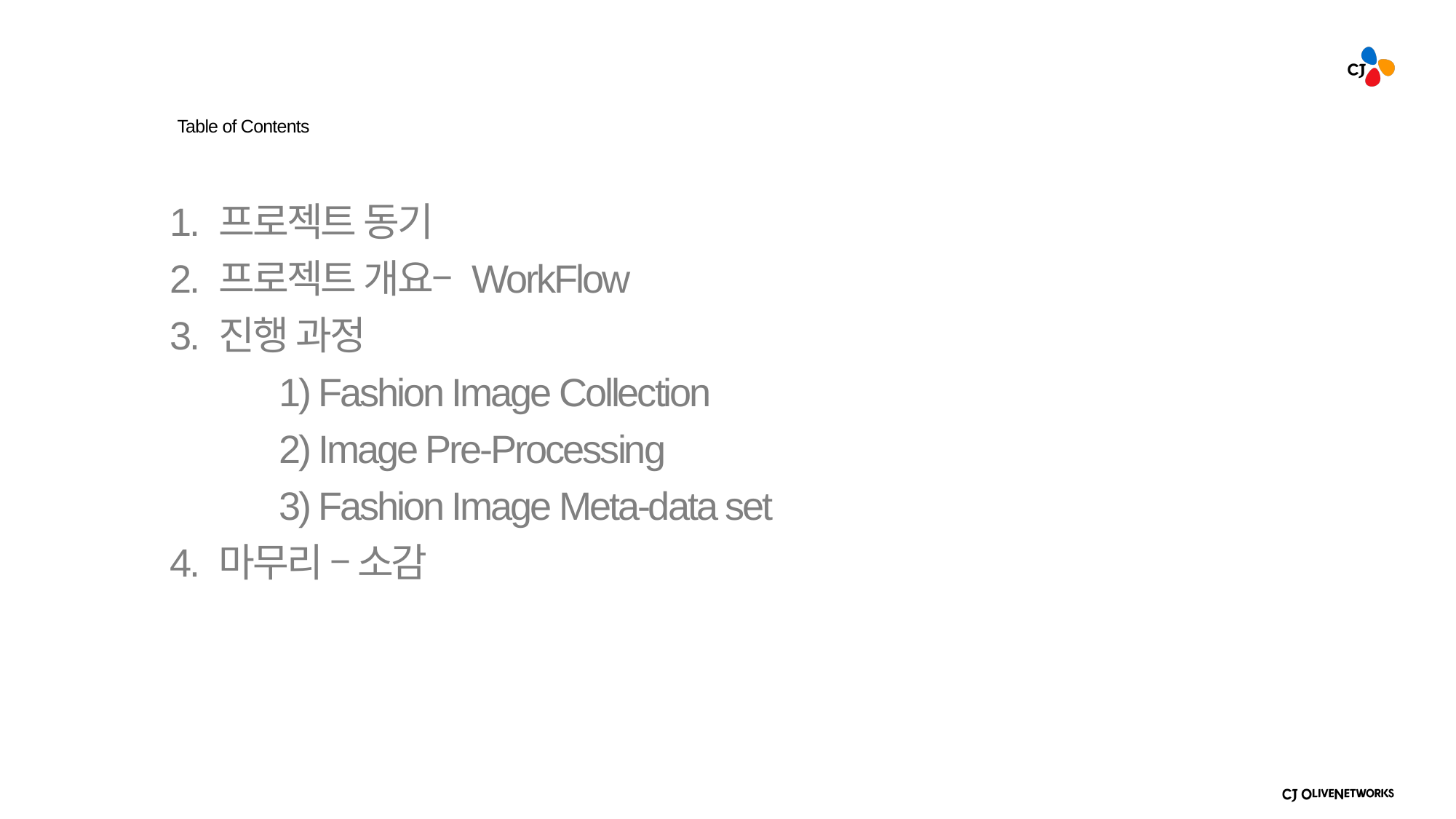

# 1. 프로젝트 동기 2. 프로젝트 개요– WorkFlow 3. 진행 과정 1) Fashion Image Collection 2) Image Pre-Processing 3) Fashion Image Meta-data set 4. 마무리 – 소감